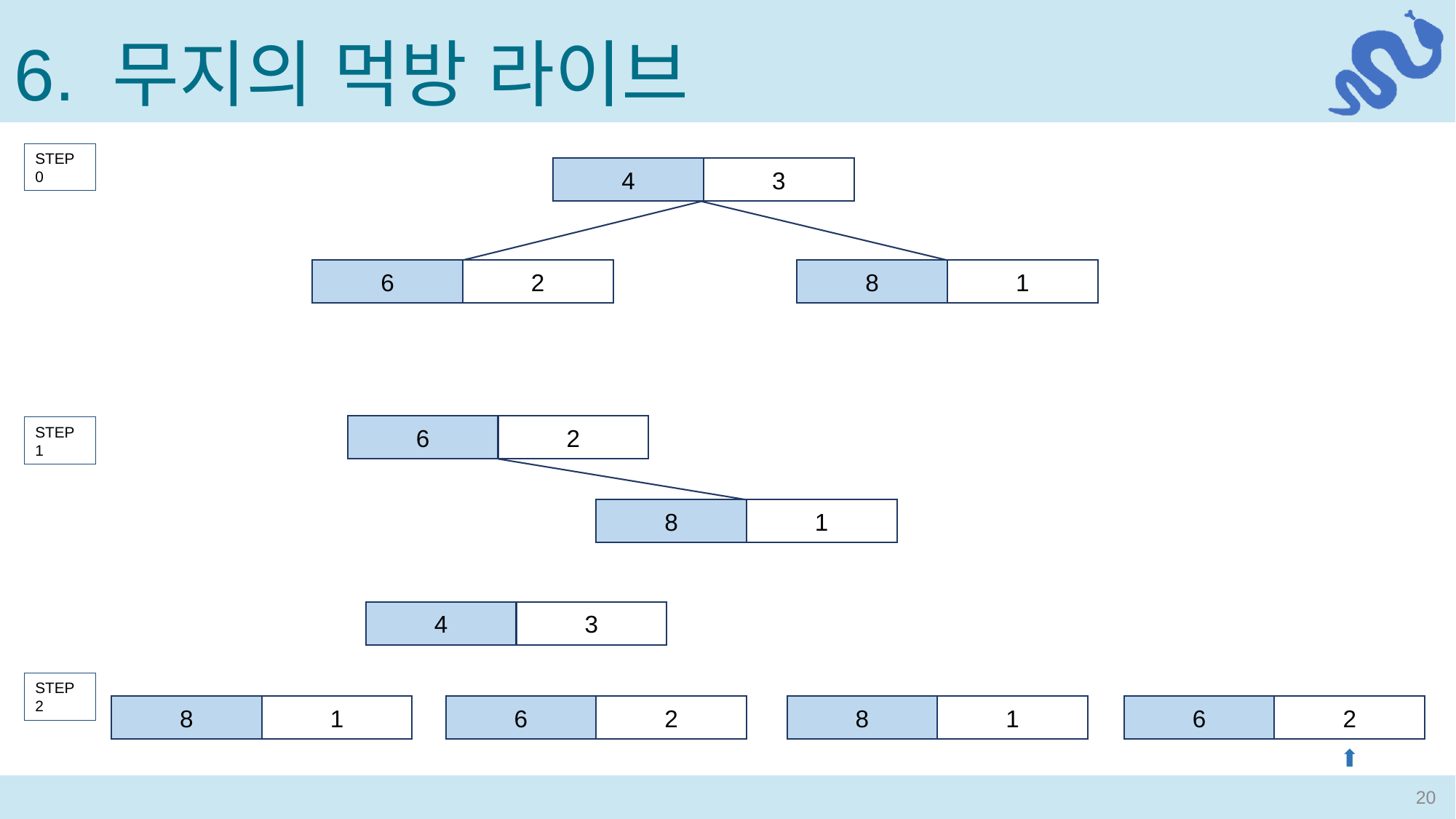

6. 무지의 먹방 라이브
STEP 0
4
3
6
2
8
1
6
2
STEP 1
8
1
4
3
STEP 2
8
1
6
2
8
1
6
2

20